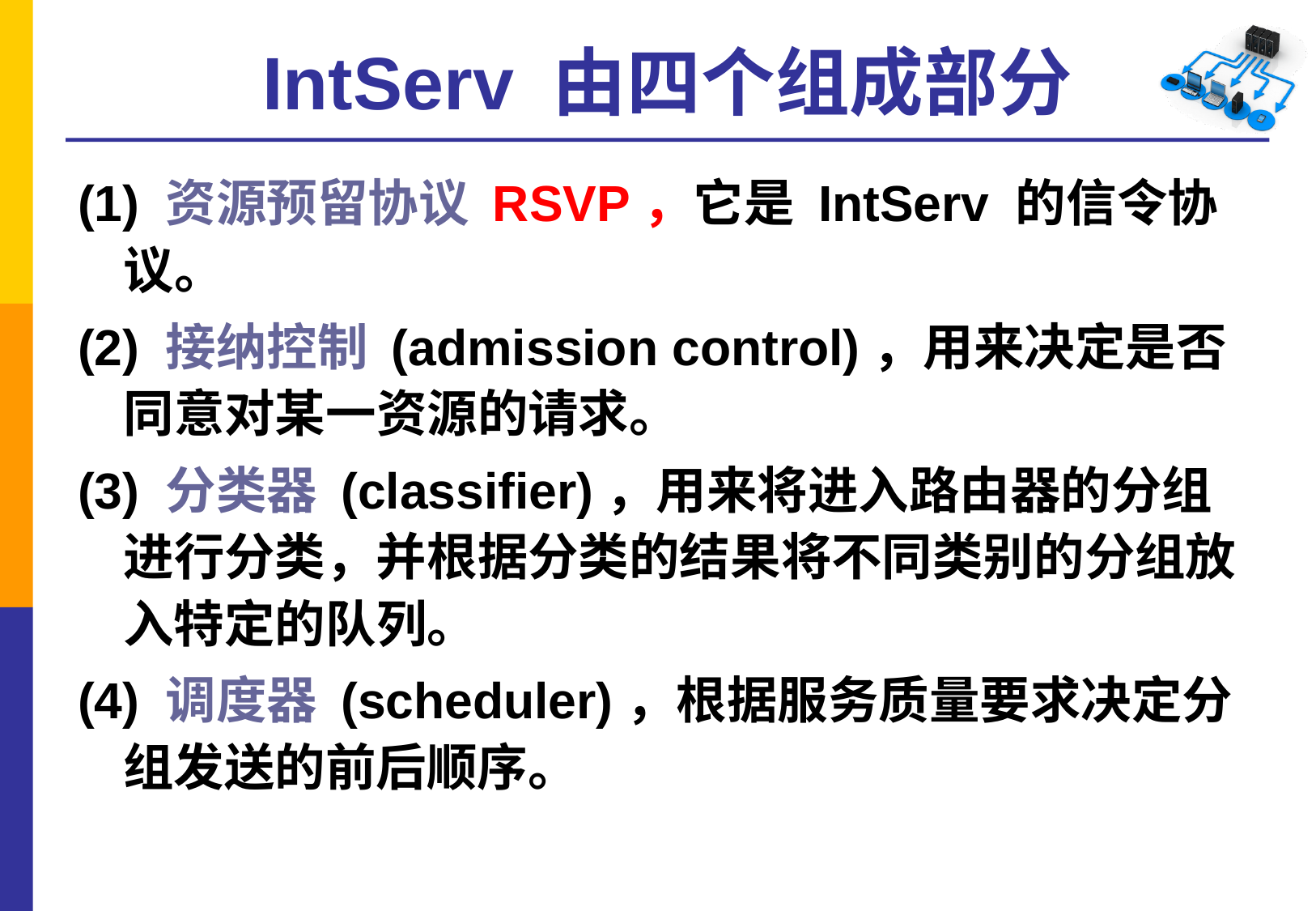

# IntServ 由四个组成部分
(1) 资源预留协议 RSVP，它是 IntServ 的信令协议。
(2) 接纳控制 (admission control)，用来决定是否同意对某一资源的请求。
(3) 分类器 (classifier)，用来将进入路由器的分组进行分类，并根据分类的结果将不同类别的分组放入特定的队列。
(4) 调度器 (scheduler)，根据服务质量要求决定分组发送的前后顺序。